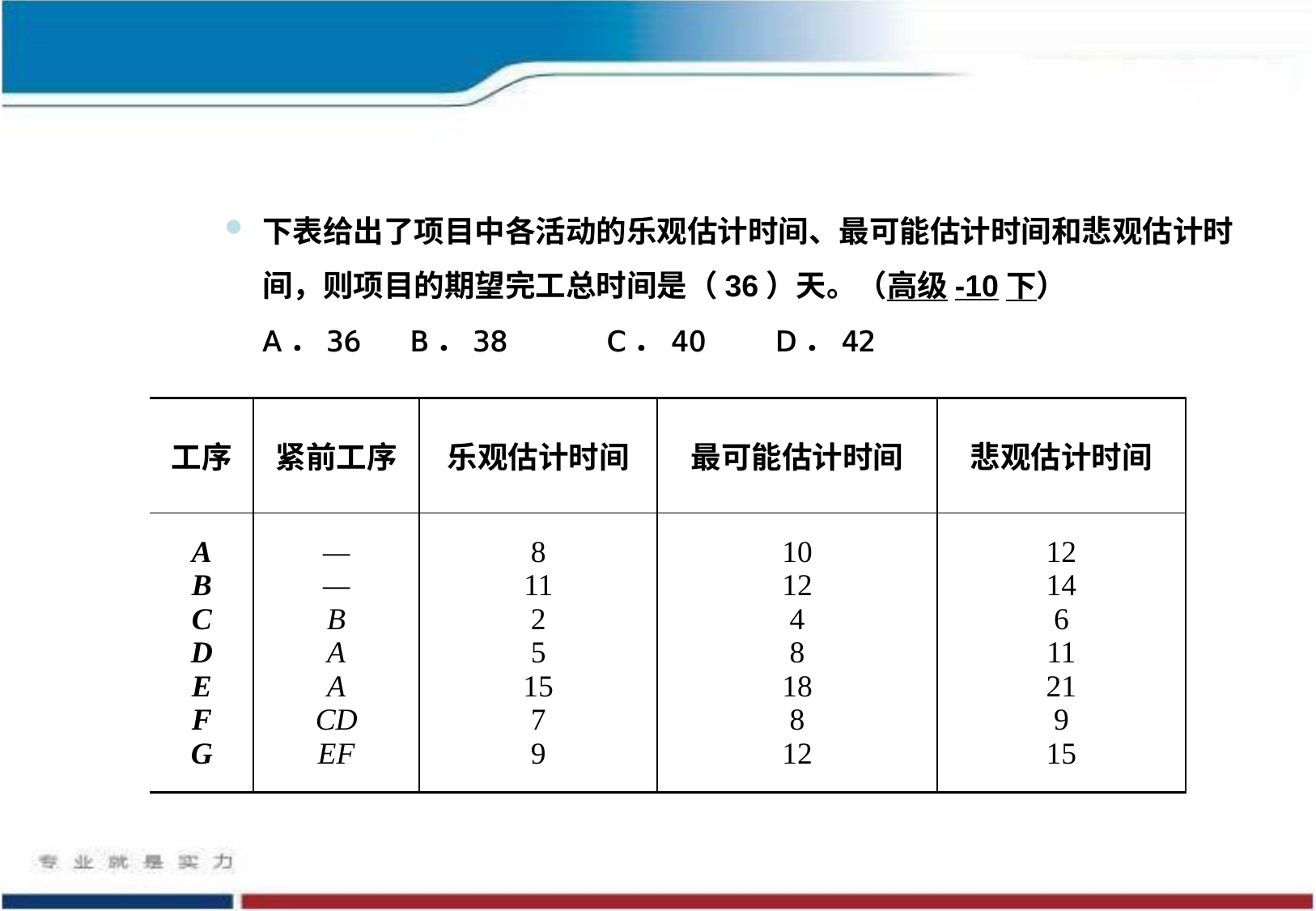

下表给出了项目中各活动的乐观估计时间、最可能估计时间和悲观估计时间，则项目的期望完工总时间是（36）天。（高级-10下）
	A．36     B．38          C．40       D．42
| 工序 | 紧前工序 | 乐观估计时间 | 最可能估计时间 | 悲观估计时间 |
| --- | --- | --- | --- | --- |
| A B C D E F G | — — B A A CD EF | 8 11 2 5 15 7 9 | 10 12 4 8 18 8 12 | 12 14 6 11 21 9 15 |